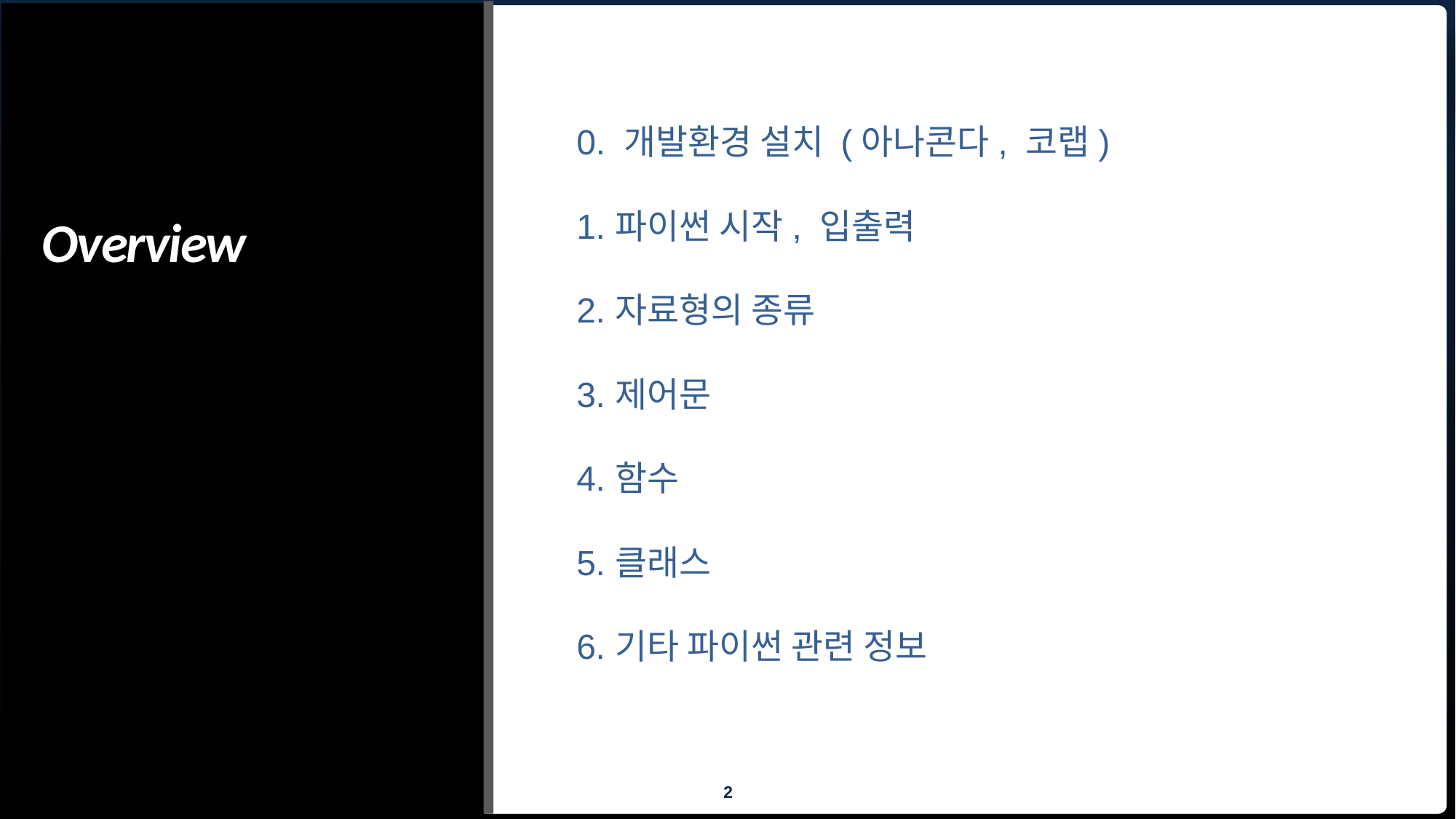

0. 개발환경 설치 (아나콘다, 코랩)
파이썬 시작, 입출력
자료형의 종류
제어문
함수
클래스
기타 파이썬 관련 정보
Overview
2